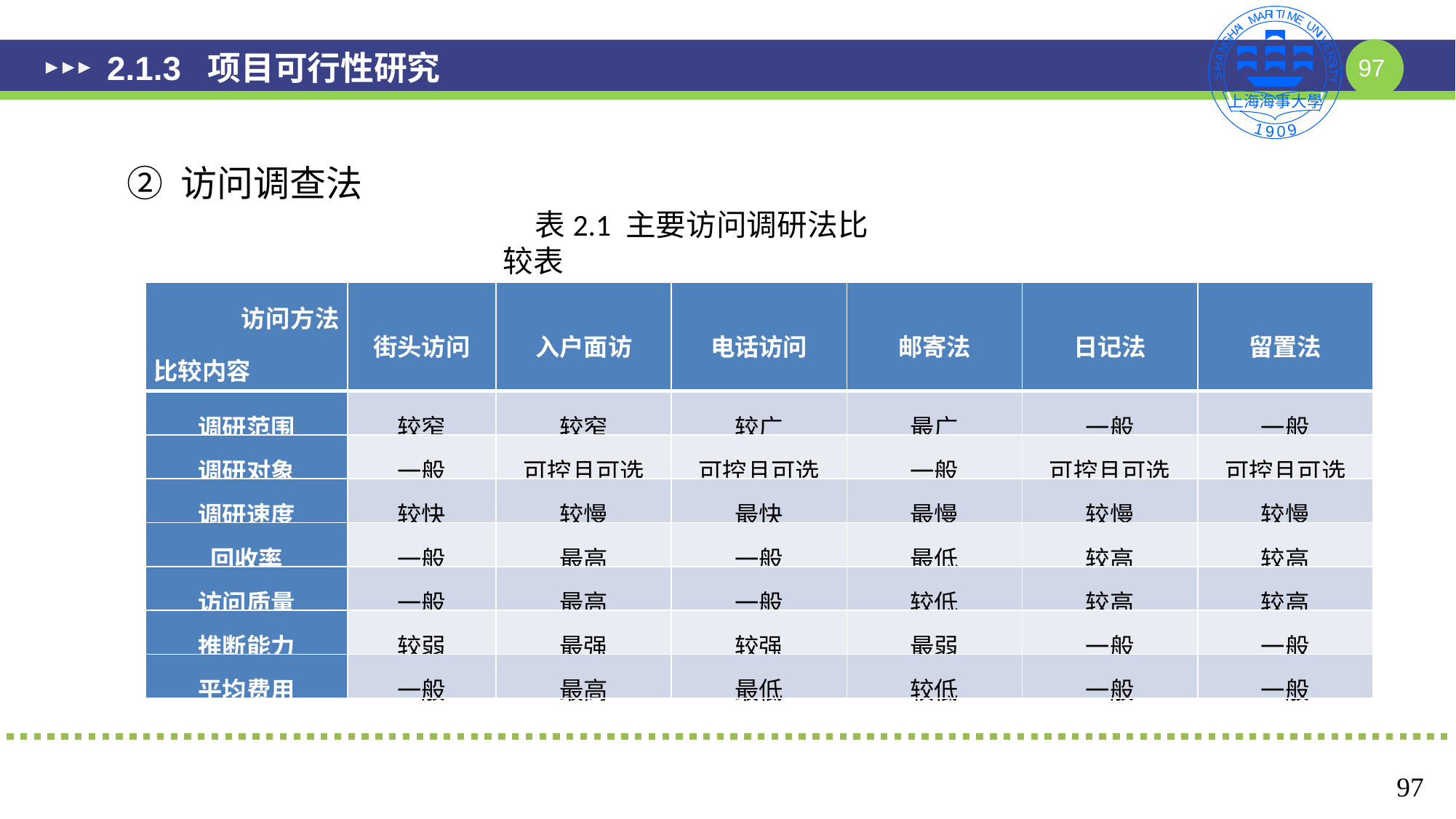

# 2.1.3  项目可行性研究
② 访问调查法
表2.1 主要访问调研法比较表
| 访问方法比较内容 | 街头访问 | 入户面访 | 电话访问 | 邮寄法 | 日记法 | 留置法 |
| --- | --- | --- | --- | --- | --- | --- |
| 调研范围 | 较窄 | 较窄 | 较广 | 最广 | 一般 | 一般 |
| 调研对象 | 一般 | 可控且可选 | 可控且可选 | 一般 | 可控且可选 | 可控且可选 |
| 调研速度 | 较快 | 较慢 | 最快 | 最慢 | 较慢 | 较慢 |
| 回收率 | 一般 | 最高 | 一般 | 最低 | 较高 | 较高 |
| 访问质量 | 一般 | 最高 | 一般 | 较低 | 较高 | 较高 |
| 推断能力 | 较弱 | 最强 | 较强 | 最弱 | 一般 | 一般 |
| 平均费用 | 一般 | 最高 | 最低 | 较低 | 一般 | 一般 |
97
97